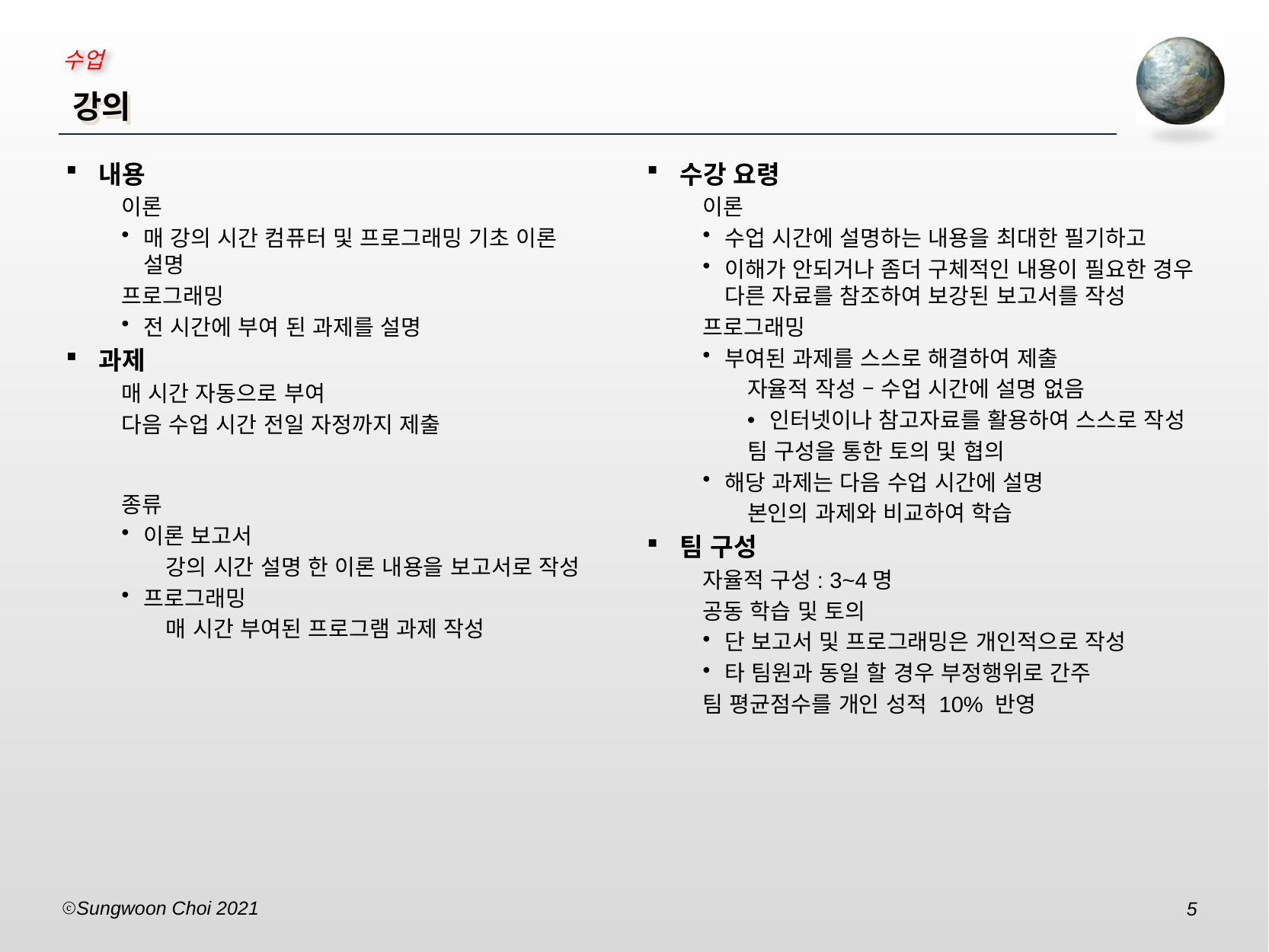

# 강의
내용
이론
매 강의 시간 컴퓨터 및 프로그래밍 기초 이론 설명
프로그래밍
전 시간에 부여 된 과제를 설명
과제
매 시간 자동으로 부여
다음 수업 시간 전일 자정까지 제출

종류
이론 보고서
강의 시간 설명 한 이론 내용을 보고서로 작성
프로그래밍
매 시간 부여된 프로그램 과제 작성
수강 요령
이론
수업 시간에 설명하는 내용을 최대한 필기하고
이해가 안되거나 좀더 구체적인 내용이 필요한 경우 다른 자료를 참조하여 보강된 보고서를 작성
프로그래밍
부여된 과제를 스스로 해결하여 제출
자율적 작성 – 수업 시간에 설명 없음
인터넷이나 참고자료를 활용하여 스스로 작성
팀 구성을 통한 토의 및 협의
해당 과제는 다음 수업 시간에 설명
본인의 과제와 비교하여 학습
팀 구성
자율적 구성: 3~4명
공동 학습 및 토의
단 보고서 및 프로그래밍은 개인적으로 작성
타 팀원과 동일 할 경우 부정행위로 간주
팀 평균점수를 개인 성적 10% 반영

Sungwoon Choi 2021
5